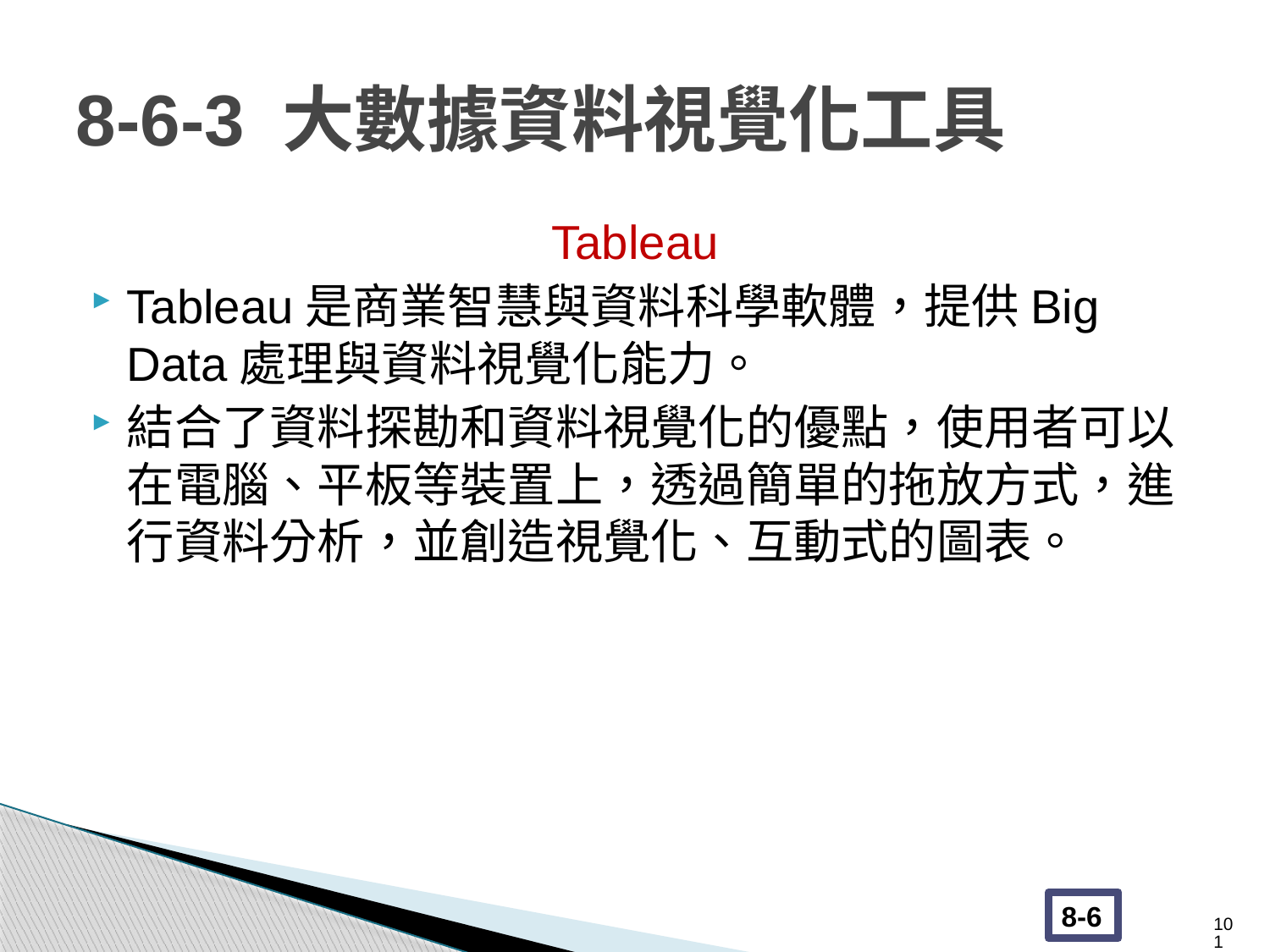

# 8-6-3 大數據資料視覺化工具
Tableau
Tableau是商業智慧與資料科學軟體，提供Big Data處理與資料視覺化能力。
結合了資料探勘和資料視覺化的優點，使用者可以在電腦、平板等裝置上，透過簡單的拖放方式，進行資料分析，並創造視覺化、互動式的圖表。
101